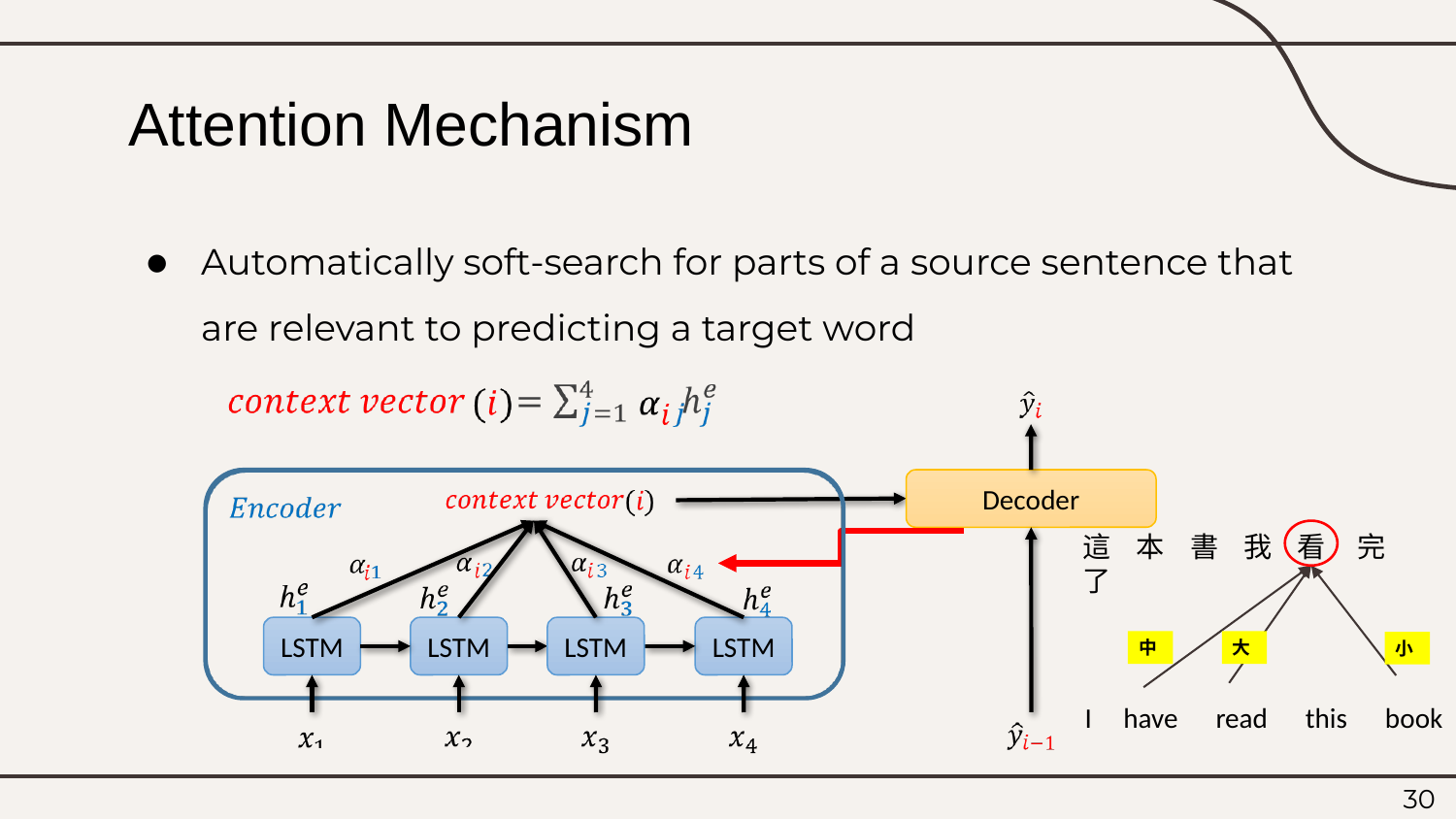

# Attention Mechanism
Automatically soft-search for parts of a source sentence that are relevant to predicting a target word

Decoder

這    本    書    我    看     完     了
中
大
小
I     have      read      this      book

LSTM
LSTM
LSTM
LSTM

30